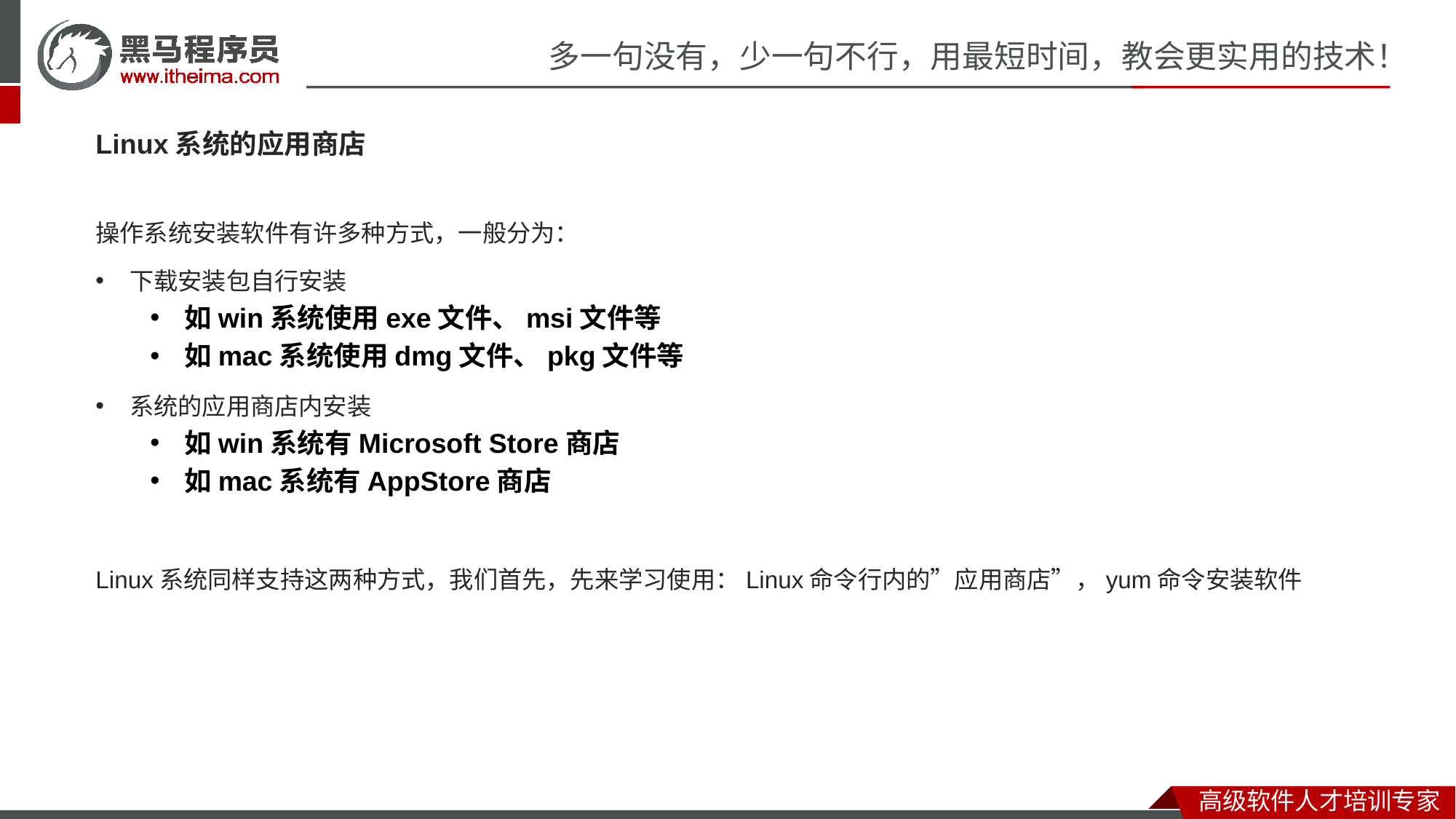

Linux系统的应用商店
操作系统安装软件有许多种方式，一般分为：
下载安装包自行安装
如win系统使用exe文件、msi文件等
如mac系统使用dmg文件、pkg文件等
系统的应用商店内安装
如win系统有Microsoft Store商店
如mac系统有AppStore商店

Linux系统同样支持这两种方式，我们首先，先来学习使用：Linux命令行内的”应用商店”，yum命令安装软件